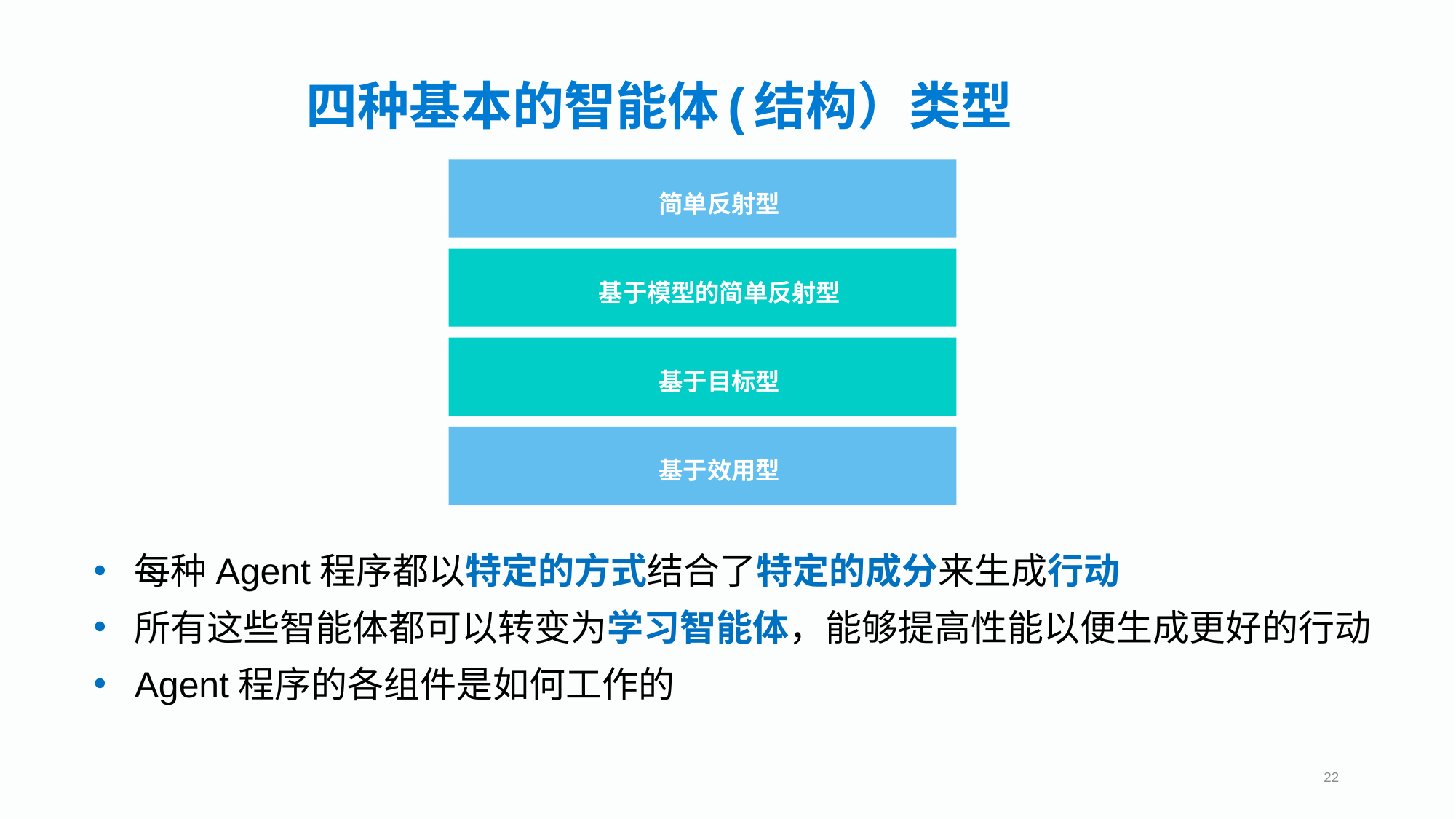

四种基本的智能体(结构）类型
简单反射型
基于模型的简单反射型
基于目标型
基于效用型
每种Agent程序都以特定的方式结合了特定的成分来生成行动
所有这些智能体都可以转变为学习智能体，能够提高性能以便生成更好的行动
Agent程序的各组件是如何工作的
22